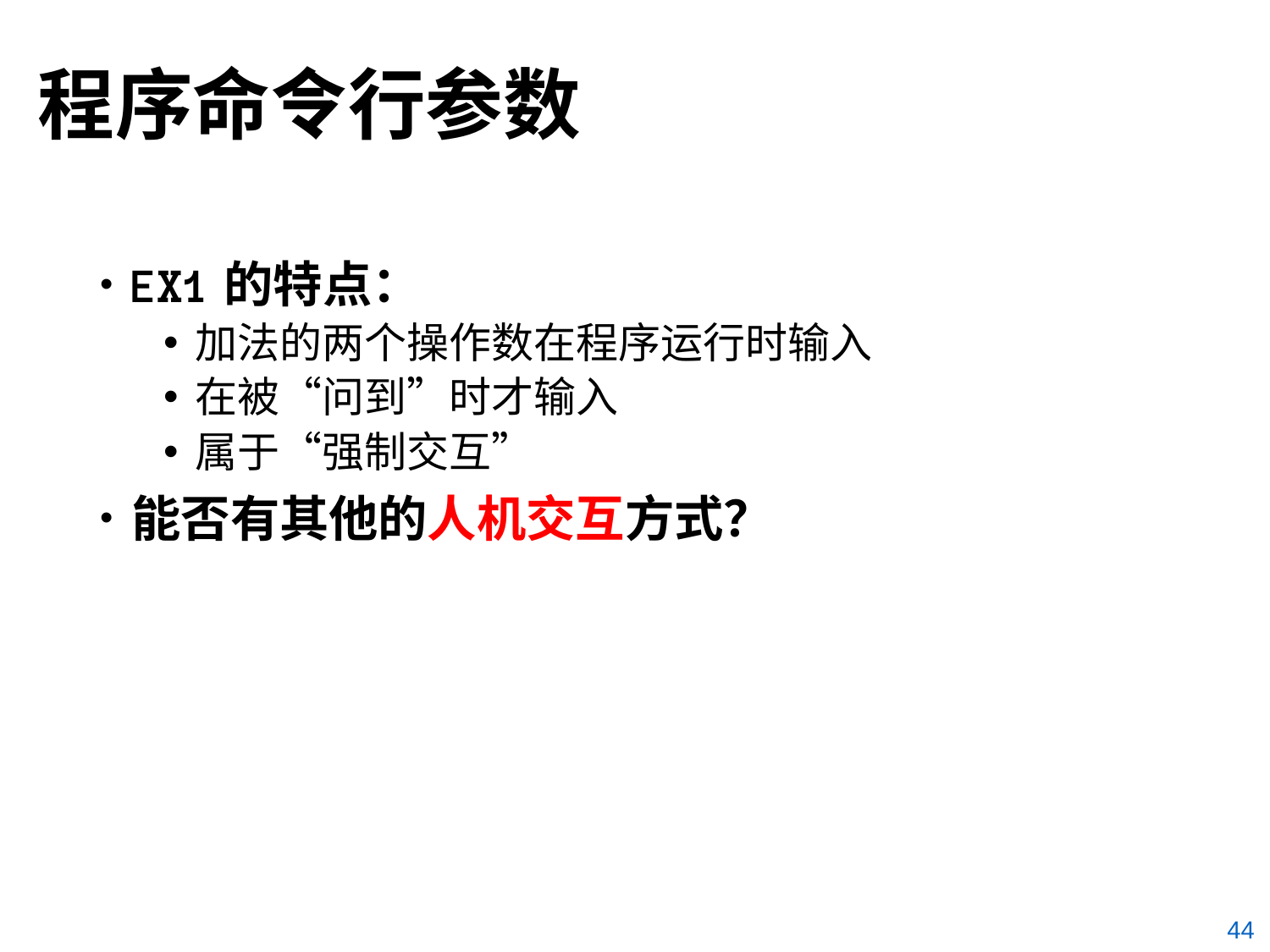

# 程序命令行参数
EX1的特点：
加法的两个操作数在程序运行时输入
在被“问到”时才输入
属于“强制交互”
能否有其他的人机交互方式？
44